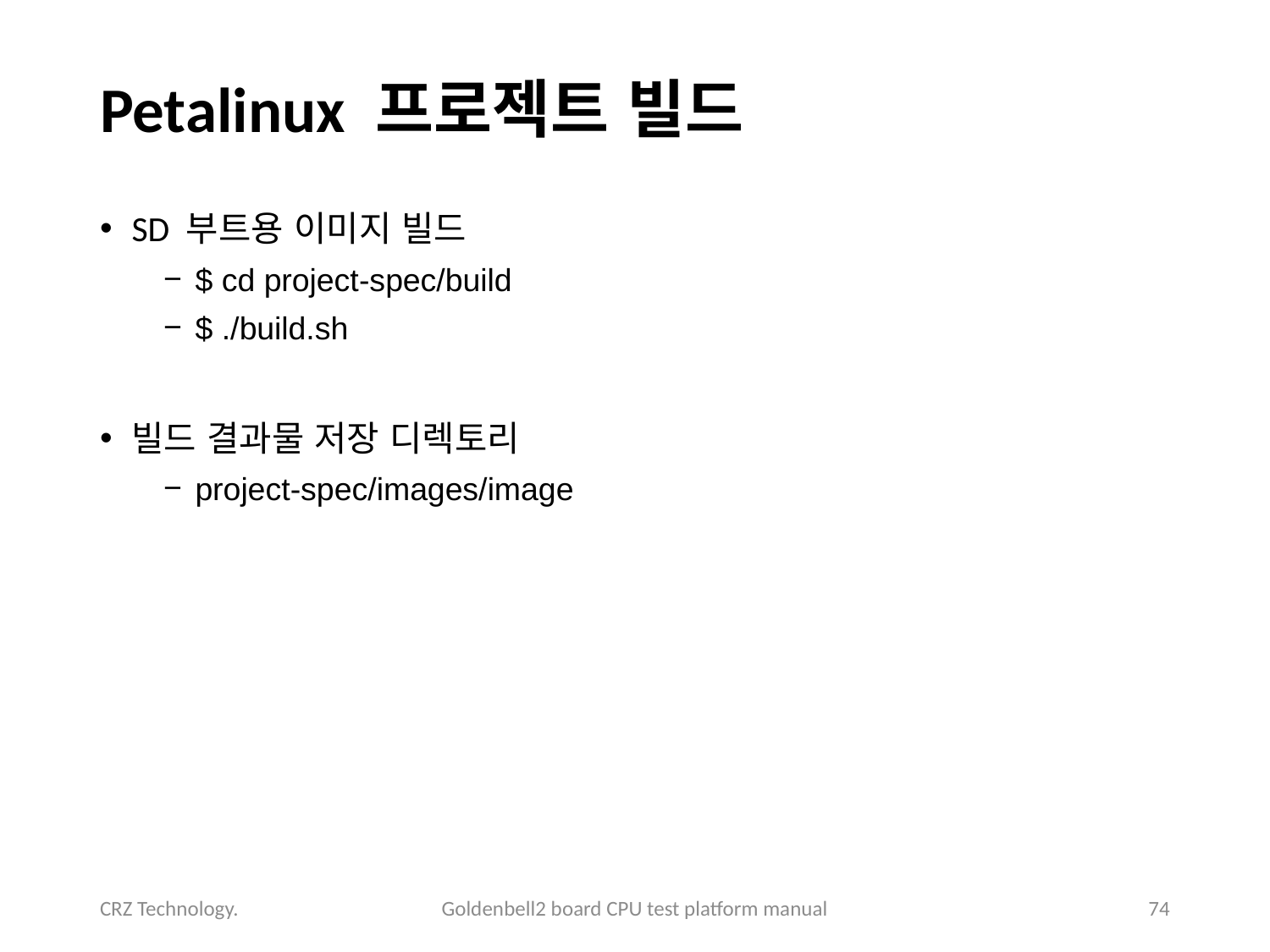

# Petalinux 프로젝트 빌드
SD 부트용 이미지 빌드
$ cd project-spec/build
$ ./build.sh

빌드 결과물 저장 디렉토리
project-spec/images/image

CRZ Technology.
Goldenbell2 board CPU test platform manual
74